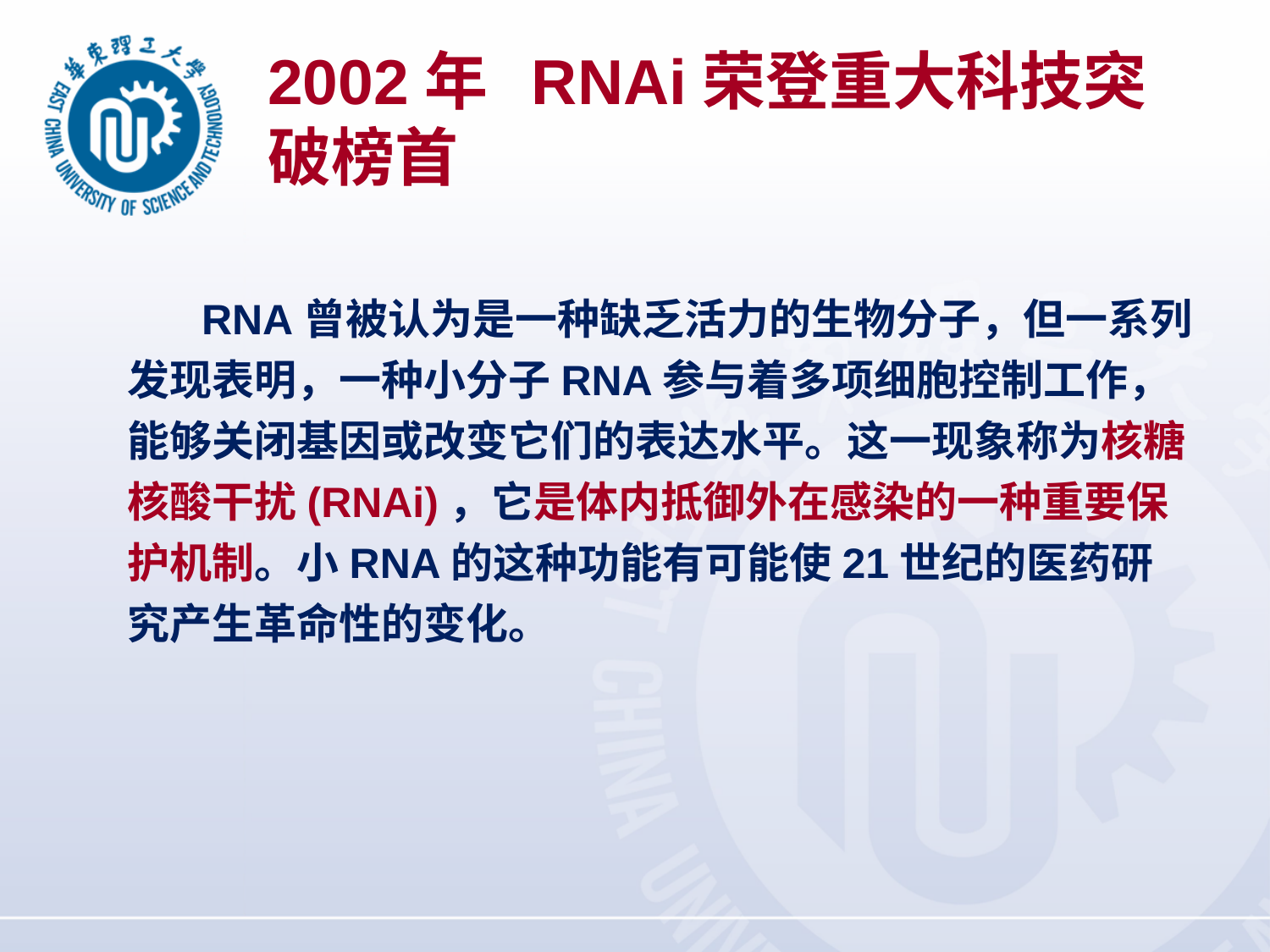

# 2002年  RNAi荣登重大科技突破榜首
RNA曾被认为是一种缺乏活力的生物分子，但一系列发现表明，一种小分子RNA参与着多项细胞控制工作，能够关闭基因或改变它们的表达水平。这一现象称为核糖核酸干扰(RNAi)，它是体内抵御外在感染的一种重要保护机制。小RNA的这种功能有可能使21世纪的医药研究产生革命性的变化。